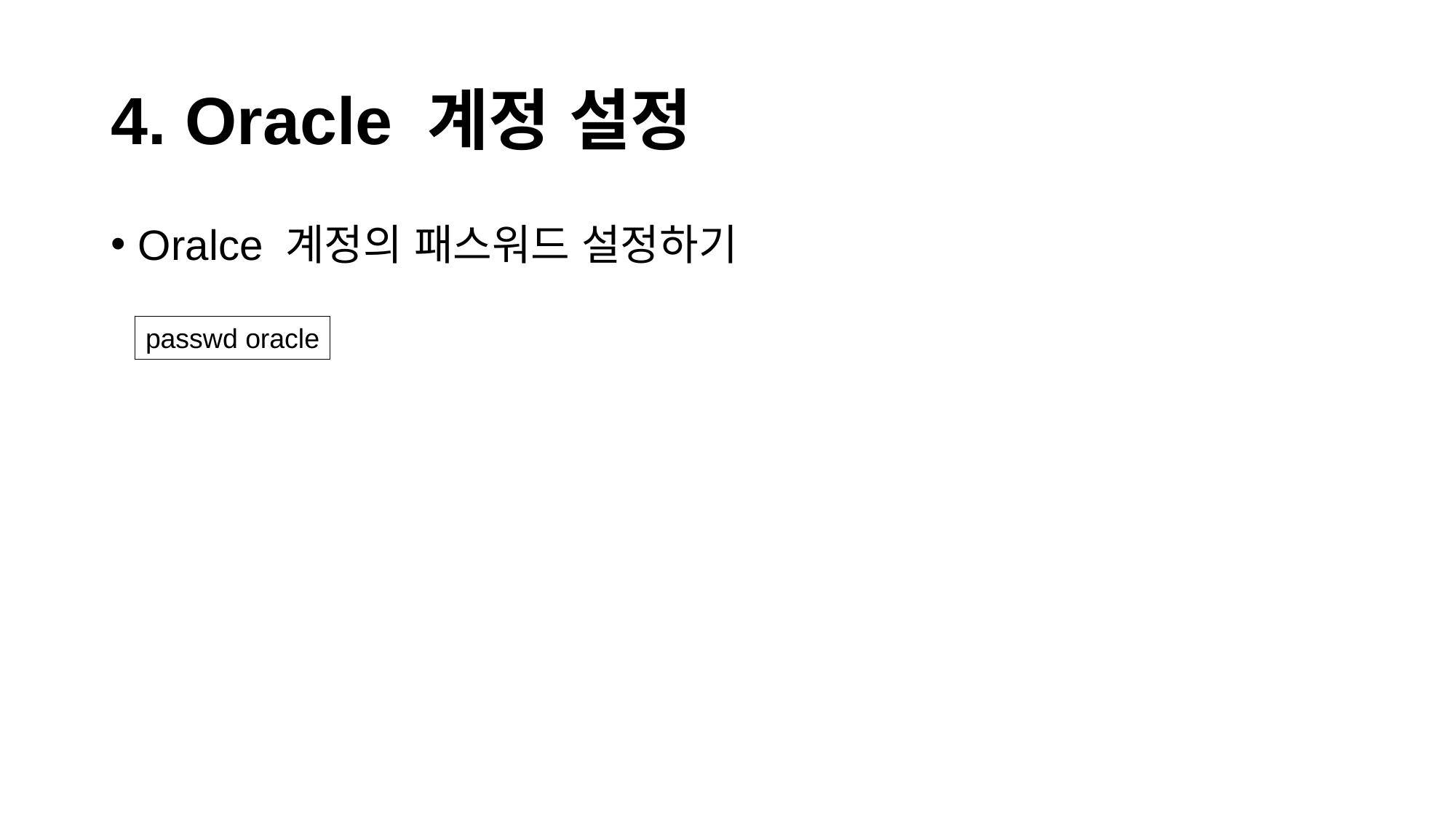

# 4. Oracle 계정 설정
Oralce 계정의 패스워드 설정하기
passwd oracle